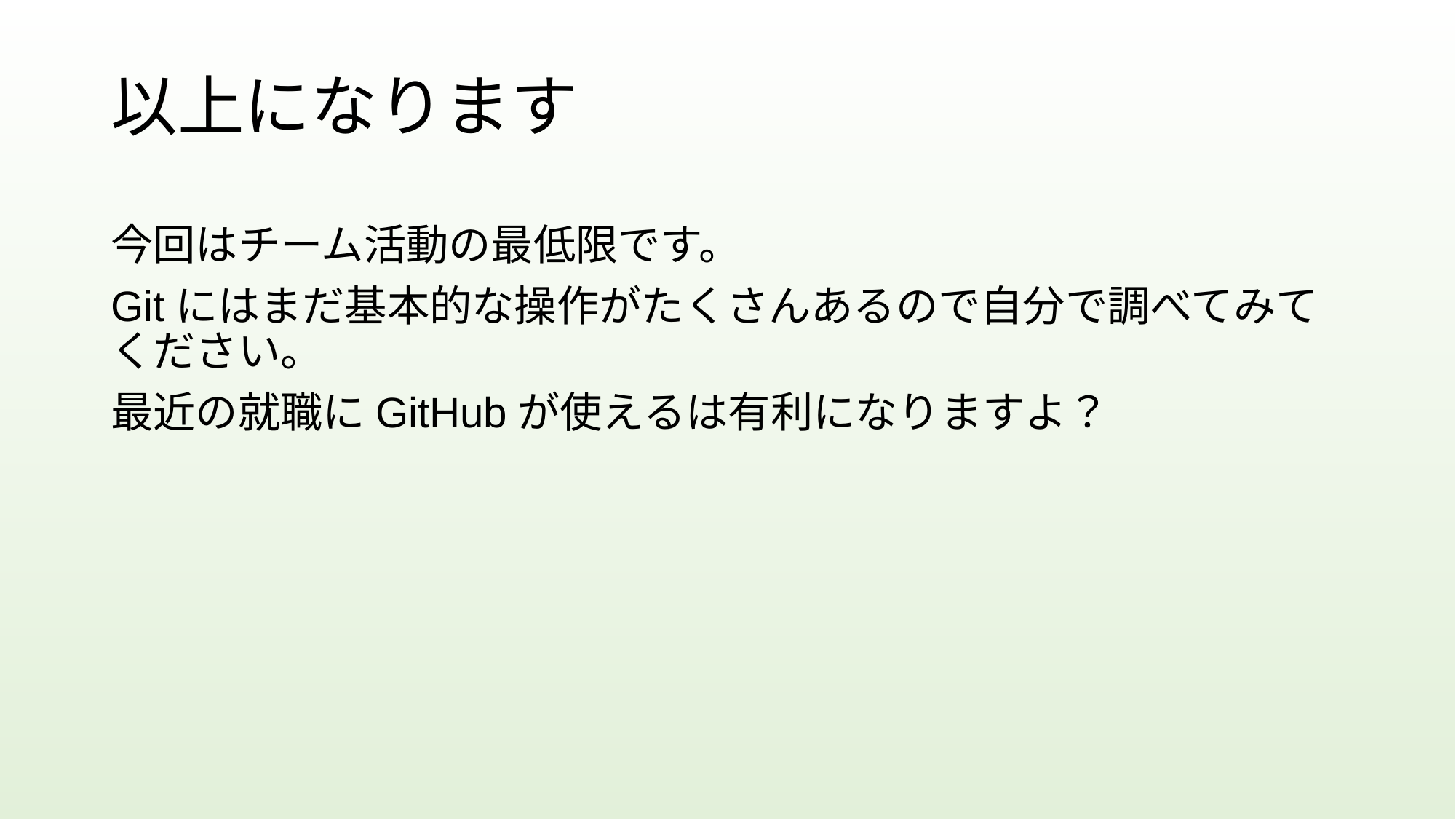

# 以上になります
今回はチーム活動の最低限です。
Gitにはまだ基本的な操作がたくさんあるので自分で調べてみてください。
最近の就職にGitHubが使えるは有利になりますよ？